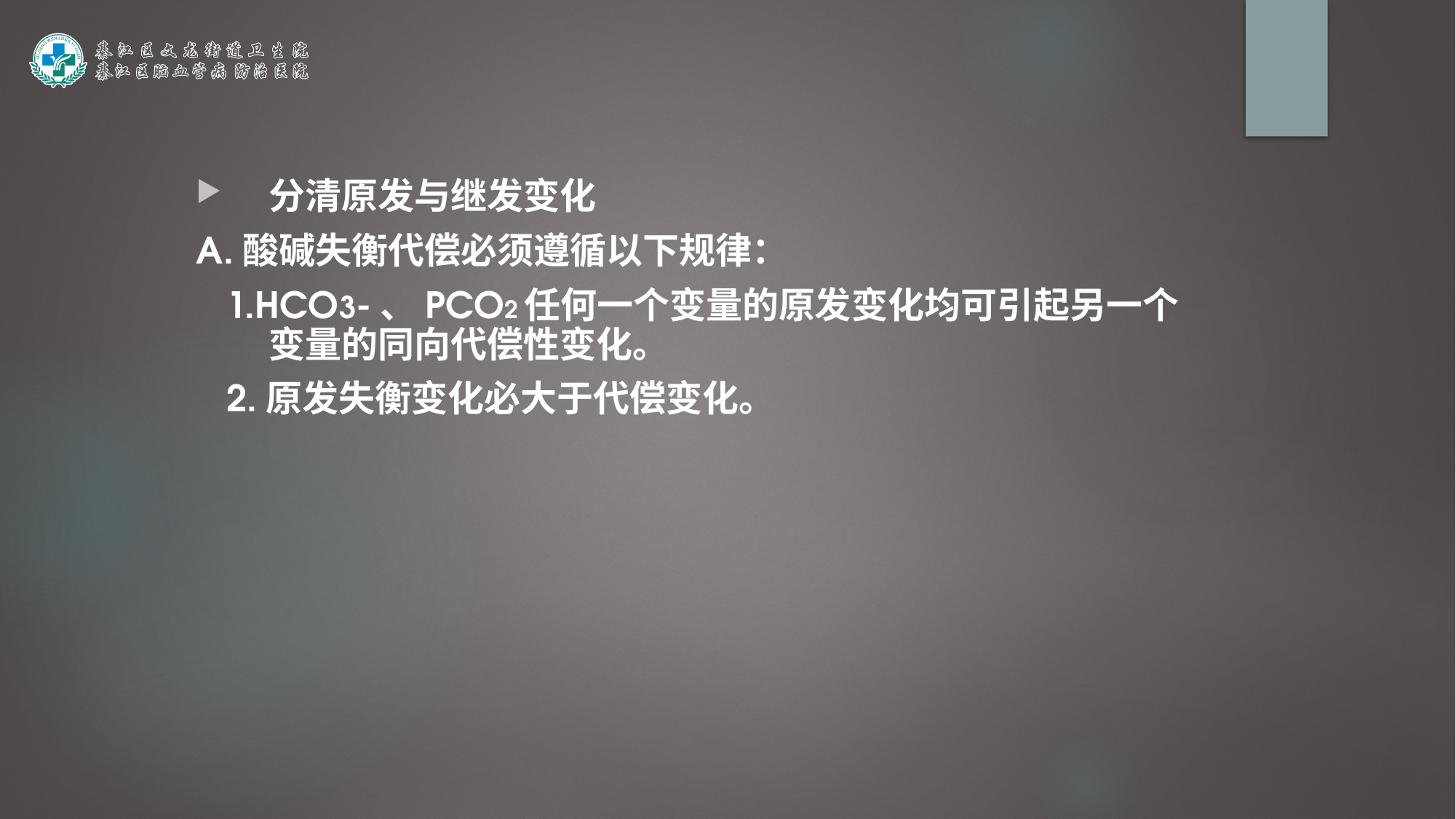

分清原发与继发变化
A.酸碱失衡代偿必须遵循以下规律：
   1.HCO3-、PCO2任何一个变量的原发变化均可引起另一个变量的同向代偿性变化。
   2.原发失衡变化必大于代偿变化。